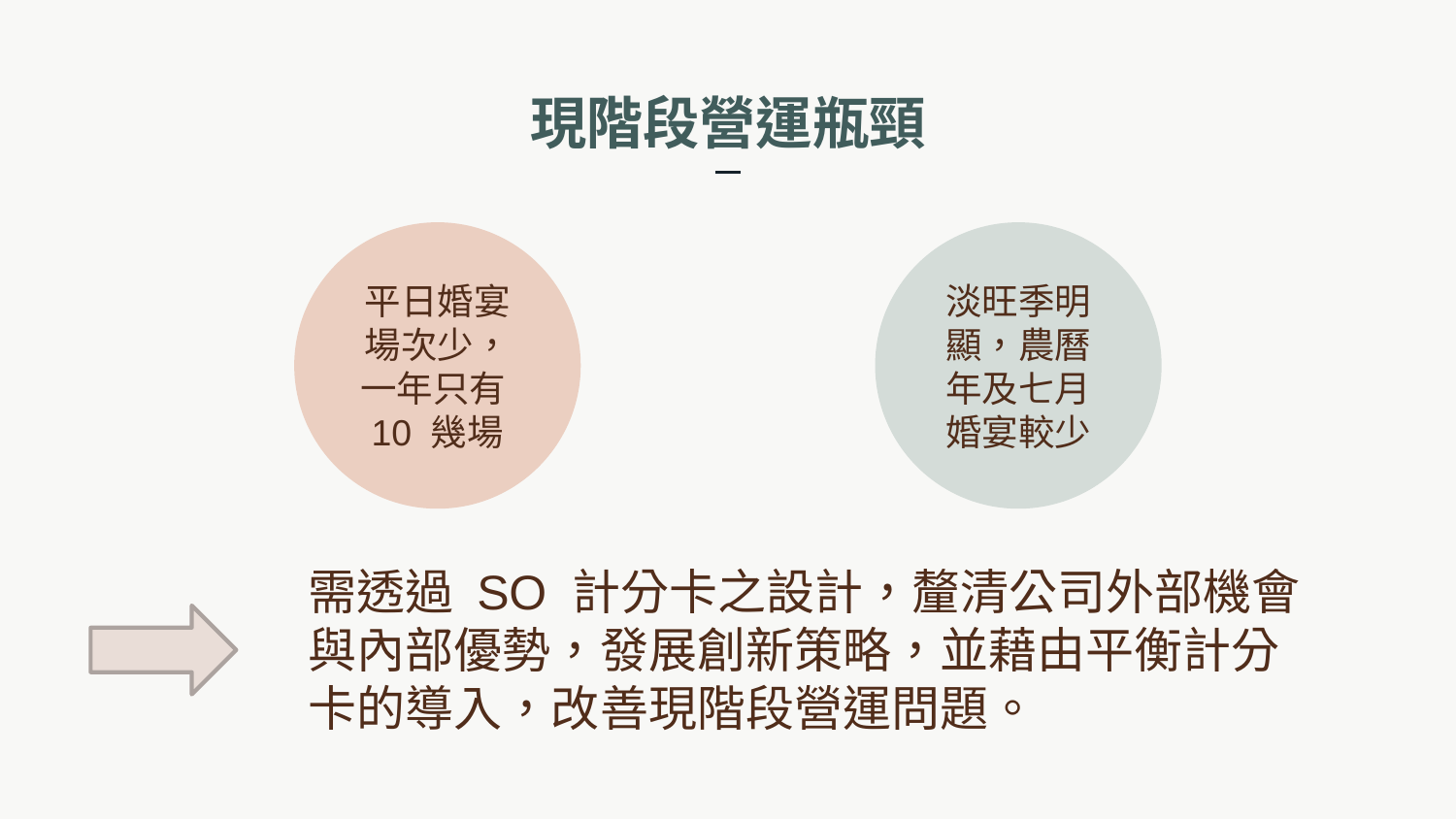

現階段營運瓶頸
淡旺季明顯，農曆年及七月婚宴較少
平日婚宴場次少，一年只有10 幾場
需透過 SO 計分卡之設計，釐清公司外部機會與內部優勢，發展創新策略，並藉由平衡計分卡的導入，改善現階段營運問題。